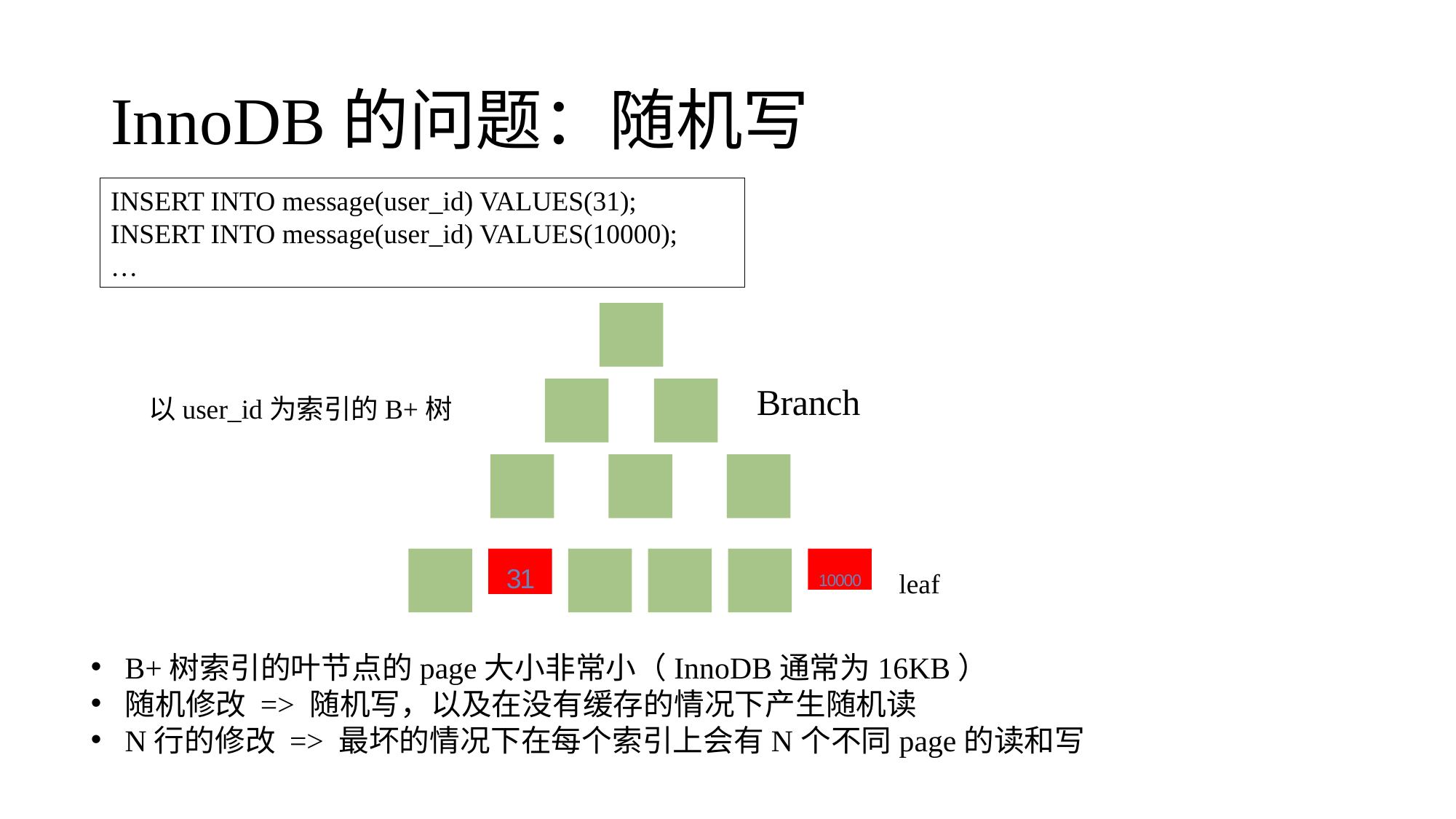

# InnoDB的问题：随机写
INSERT INTO message(user_id) VALUES(31);
INSERT INTO message(user_id) VALUES(10000);
…

Branch

以user_id为索引的B+树

31

10000
leaf
B+树索引的叶节点的page大小非常小（InnoDB通常为16KB）
随机修改 => 随机写，以及在没有缓存的情况下产生随机读
N行的修改 => 最坏的情况下在每个索引上会有N个不同page的读和写